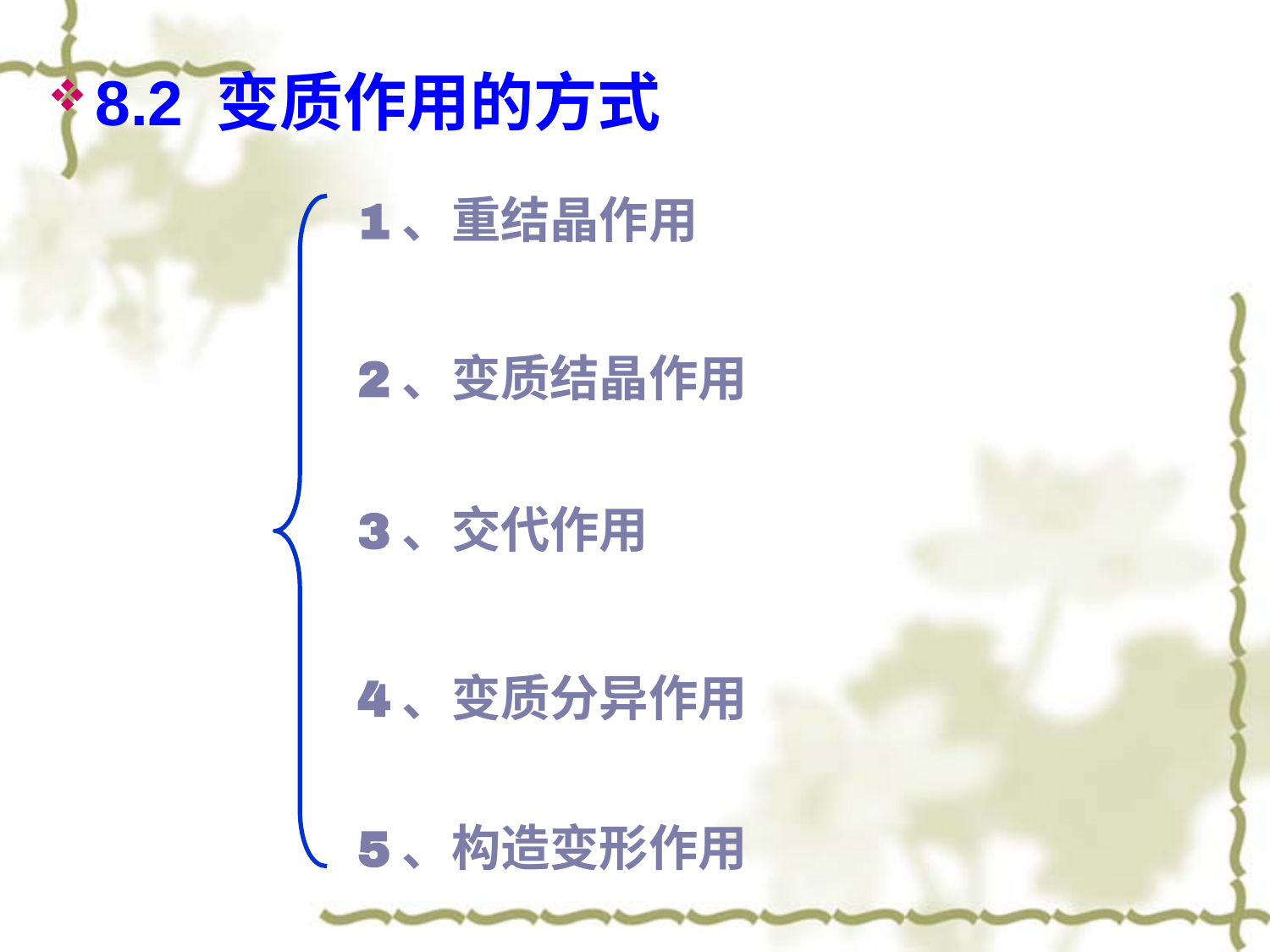

8.2 变质作用的方式
1、重结晶作用

2、变质结晶作用
3、交代作用
4、变质分异作用
5、构造变形作用